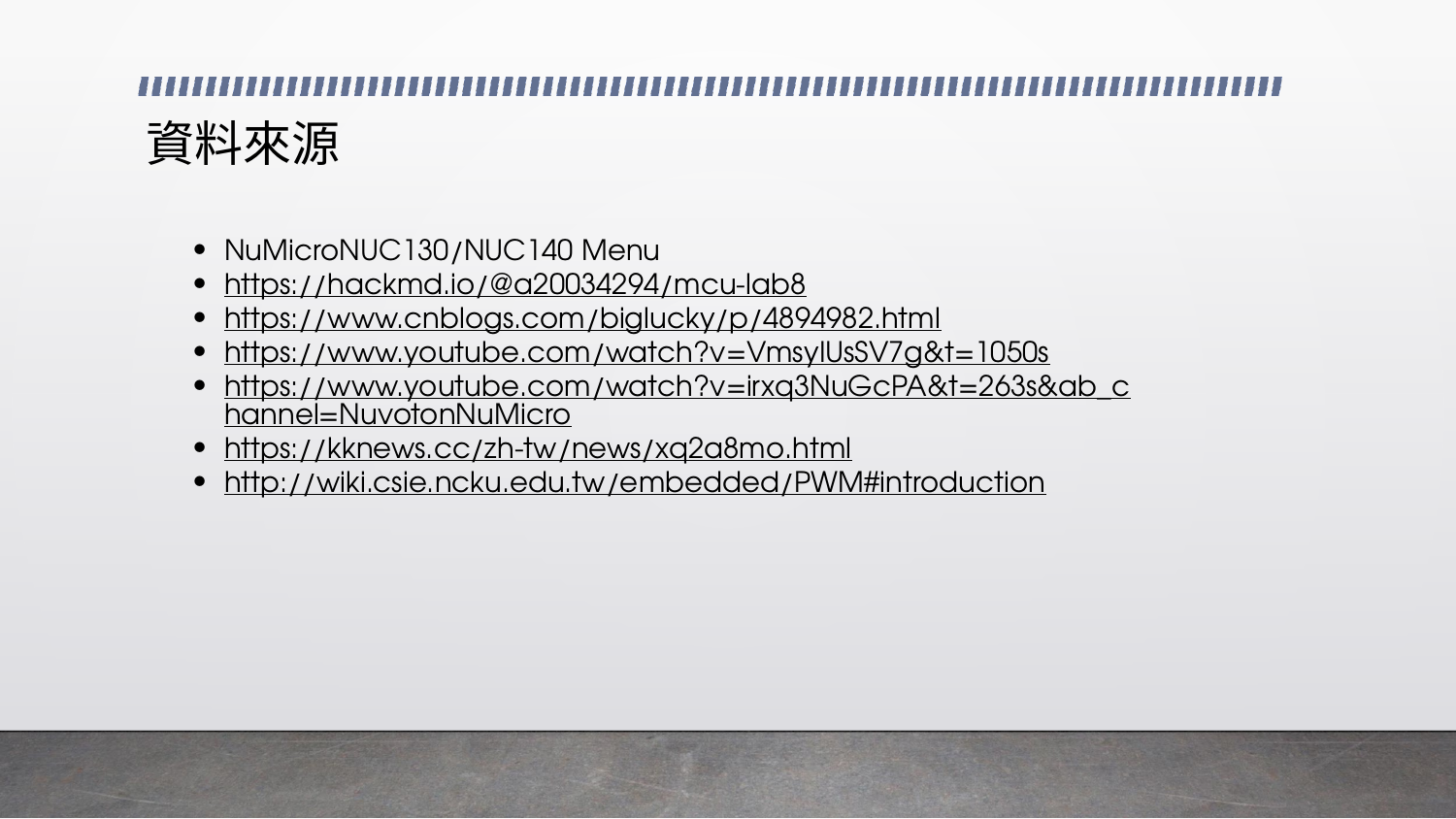

# 資料來源

NuMicroNUC130/NUC140 Menu
https://hackmd.io/@a20034294/mcu-lab8
https://www.cnblogs.com/biglucky/p/4894982.html
https://www.youtube.com/watch?v=VmsyIUsSV7g&t=1050s
https://www.youtube.com/watch?v=irxq3NuGcPA&t=263s&ab_channel=NuvotonNuMicro
https://kknews.cc/zh-tw/news/xq2a8mo.html
http://wiki.csie.ncku.edu.tw/embedded/PWM#introduction